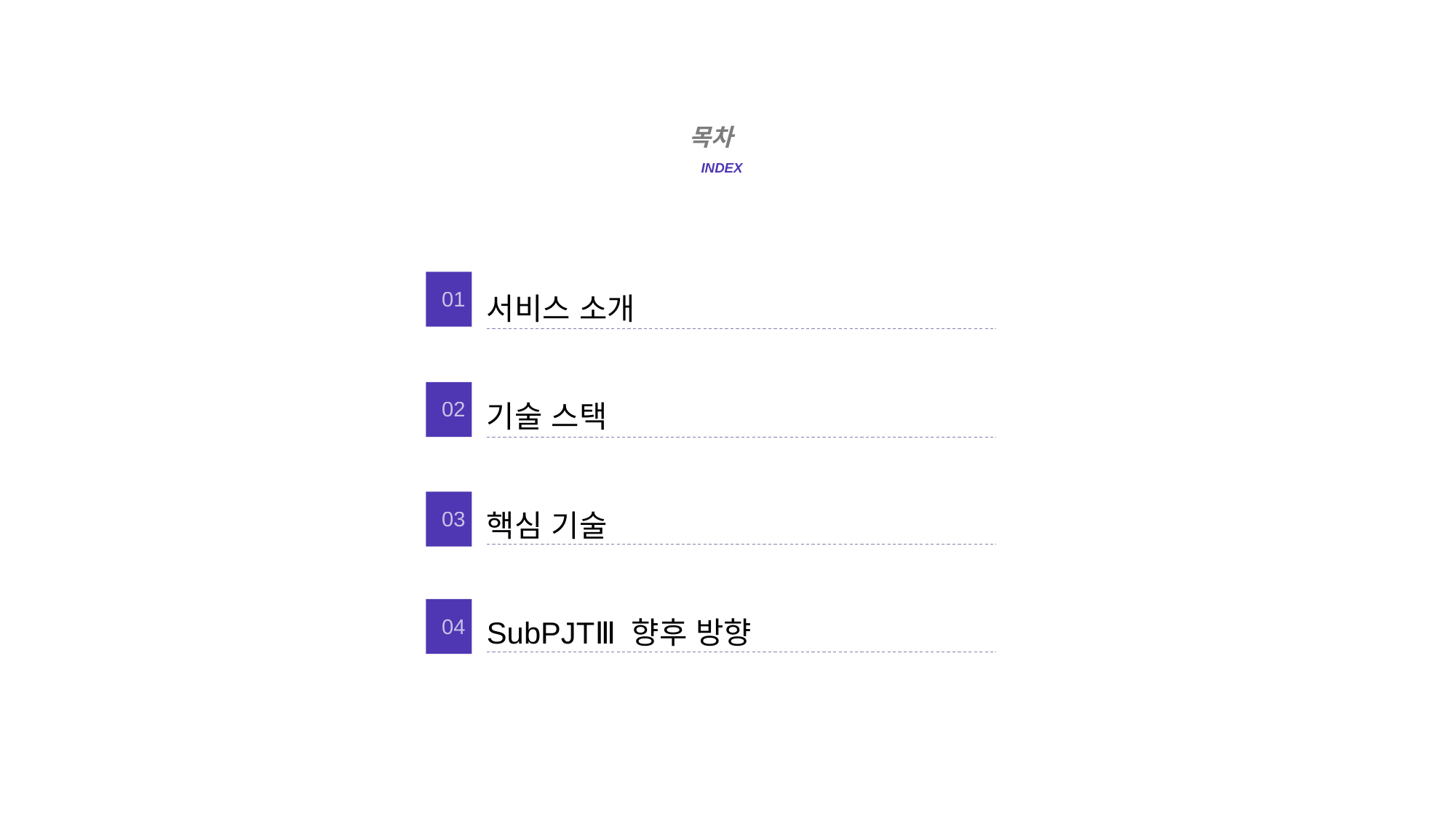

목차
INDEX
01
서비스 소개
02
기술 스택
03
핵심 기술
04
SubPJTⅢ 향후 방향